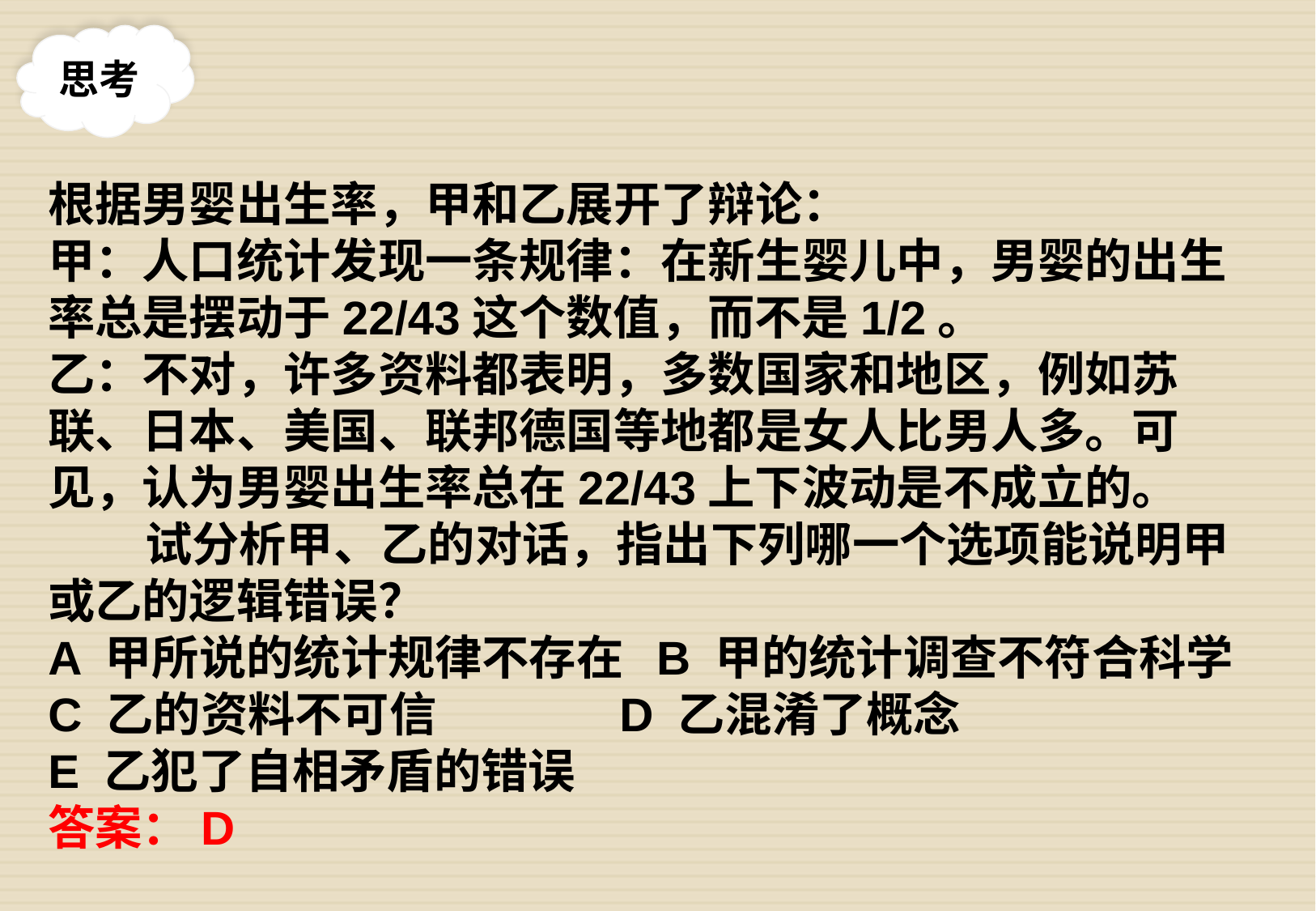

思考
根据男婴出生率，甲和乙展开了辩论：
甲：人口统计发现一条规律：在新生婴儿中，男婴的出生率总是摆动于22/43这个数值，而不是1/2。
乙：不对，许多资料都表明，多数国家和地区，例如苏联、日本、美国、联邦德国等地都是女人比男人多。可见，认为男婴出生率总在22/43上下波动是不成立的。
        试分析甲、乙的对话，指出下列哪一个选项能说明甲或乙的逻辑错误？
A 甲所说的统计规律不存在  B 甲的统计调查不符合科学
C 乙的资料不可信                D 乙混淆了概念
E 乙犯了自相矛盾的错误
答案：D